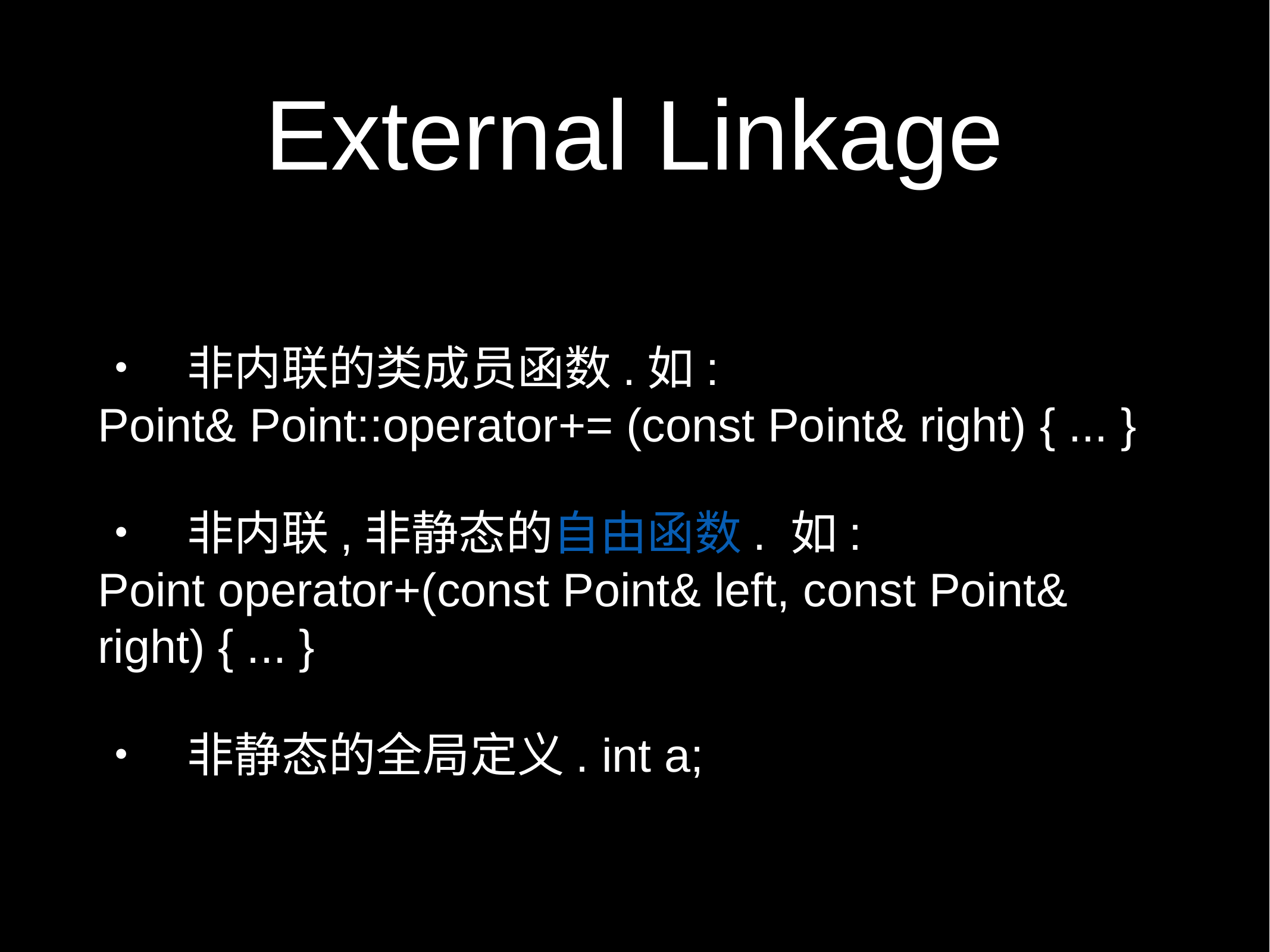

# External Linkage
•	非内联的类成员函数.如:
Point& Point::operator+= (const Point& right) { ... }
•	非内联,非静态的自由函数. 如:
Point operator+(const Point& left, const Point& right) { ... }
•	非静态的全局定义. int a;